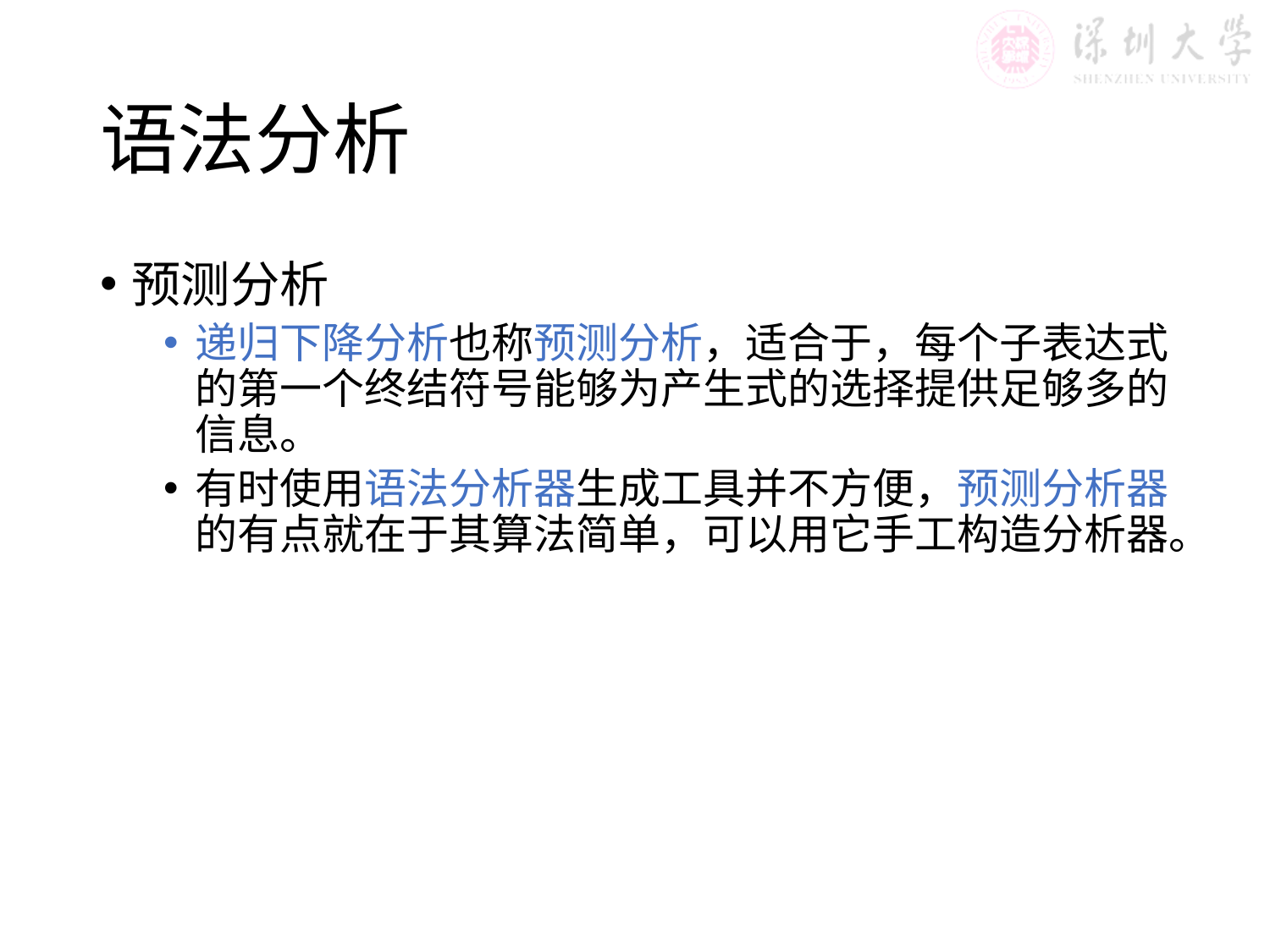

# 语法分析
预测分析
递归下降分析也称预测分析，适合于，每个子表达式的第一个终结符号能够为产生式的选择提供足够多的信息。
有时使用语法分析器生成工具并不方便，预测分析器的有点就在于其算法简单，可以用它手工构造分析器。